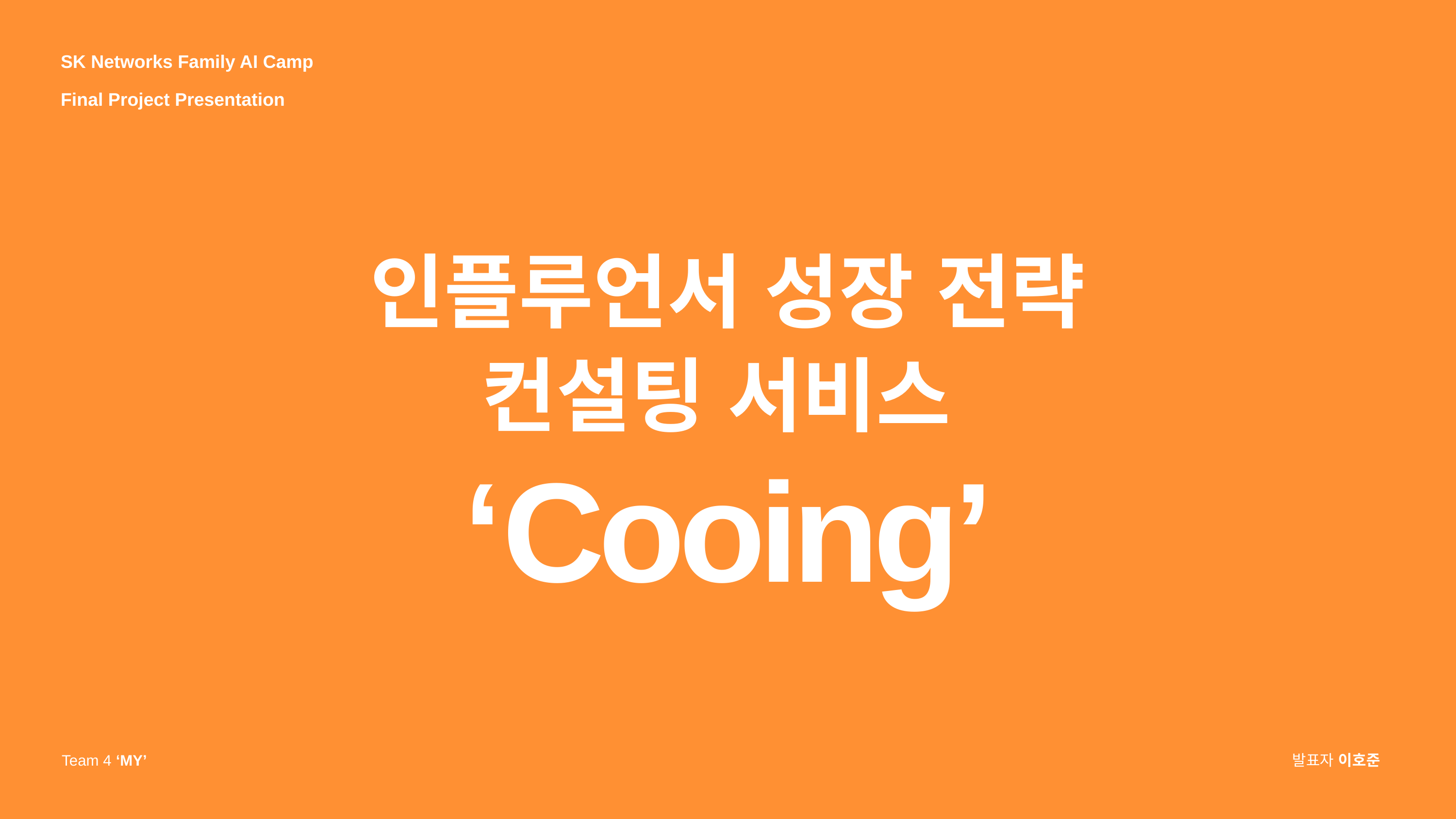

SK Networks Family AI Camp
Final Project Presentation
인플루언서 성장 전략 컨설팅 서비스
‘Cooing’
Team 4 ‘MY’

발표자 이호준